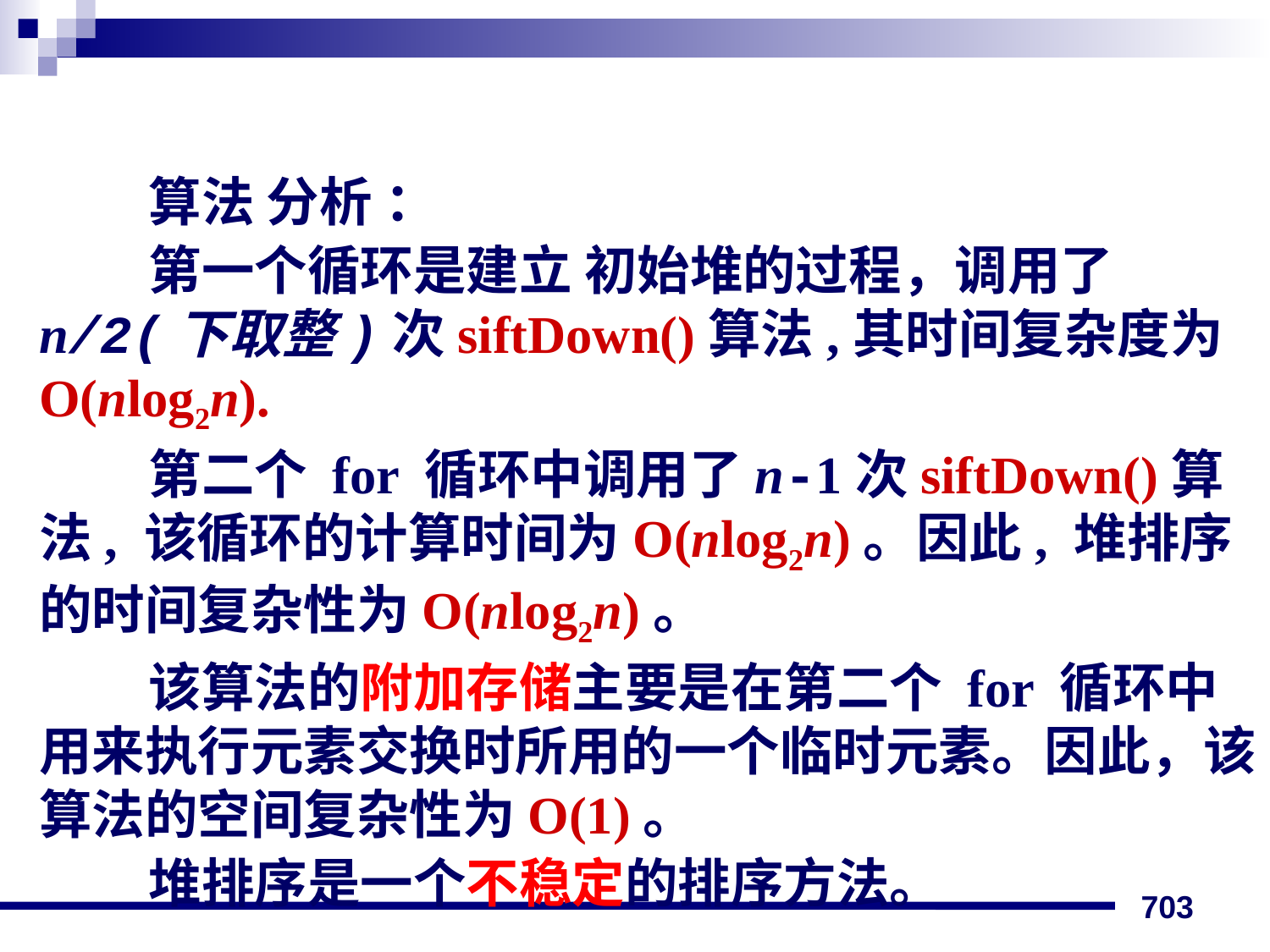

算法 分析 ：
第一个循环是建立 初始堆的过程，调用了 n/2(下取整)次siftDown()算法,其时间复杂度为O(nlog2n).
第二个 for 循环中调用了n-1次siftDown()算法, 该循环的计算时间为O(nlog2n)。因此, 堆排序的时间复杂性为O(nlog2n)。
该算法的附加存储主要是在第二个 for 循环中用来执行元素交换时所用的一个临时元素。因此，该算法的空间复杂性为O(1)。
堆排序是一个不稳定的排序方法。
703